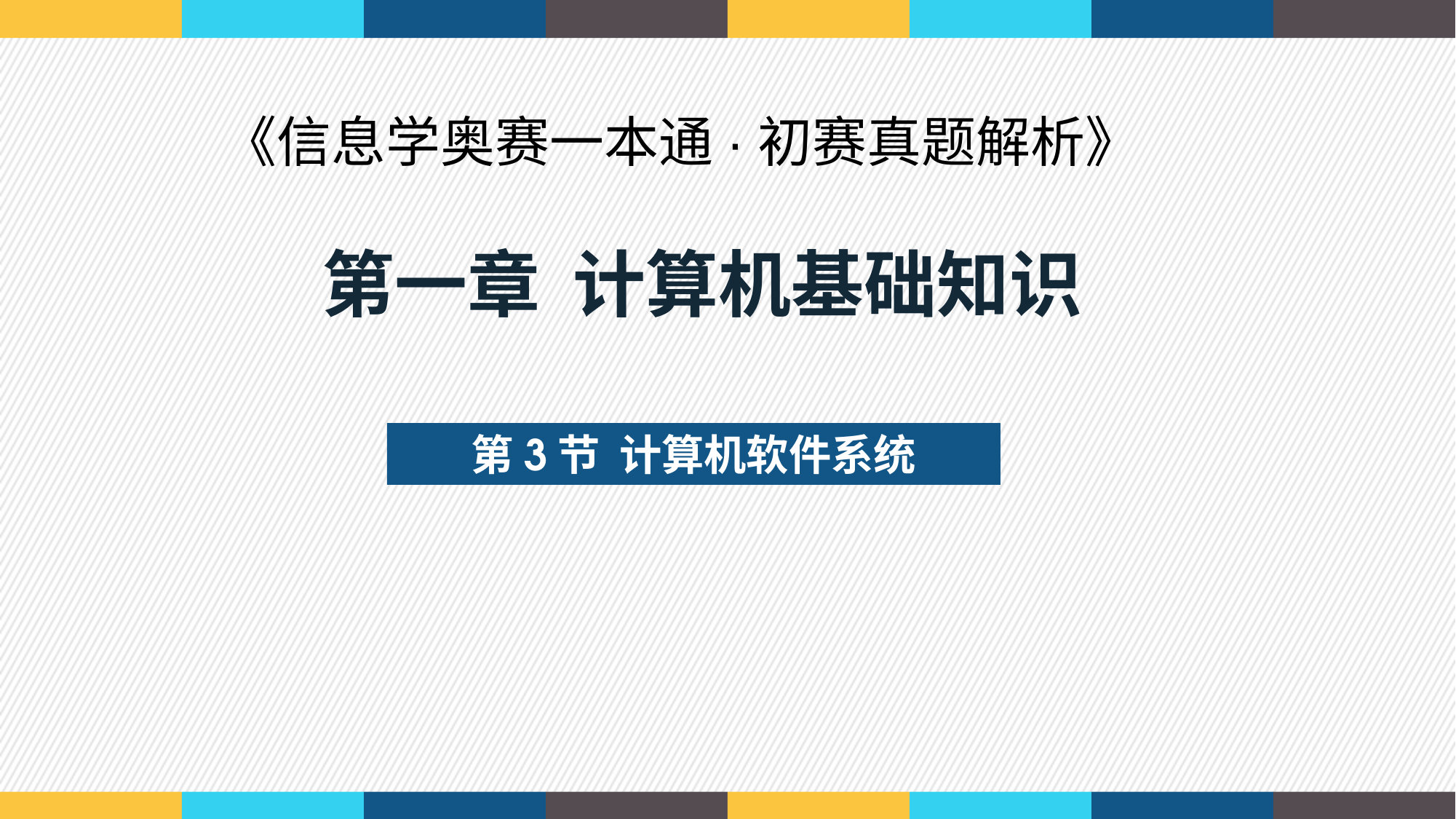

《信息学奥赛一本通·初赛真题解析》
第一章  计算机基础知识
第3节  计算机软件系统